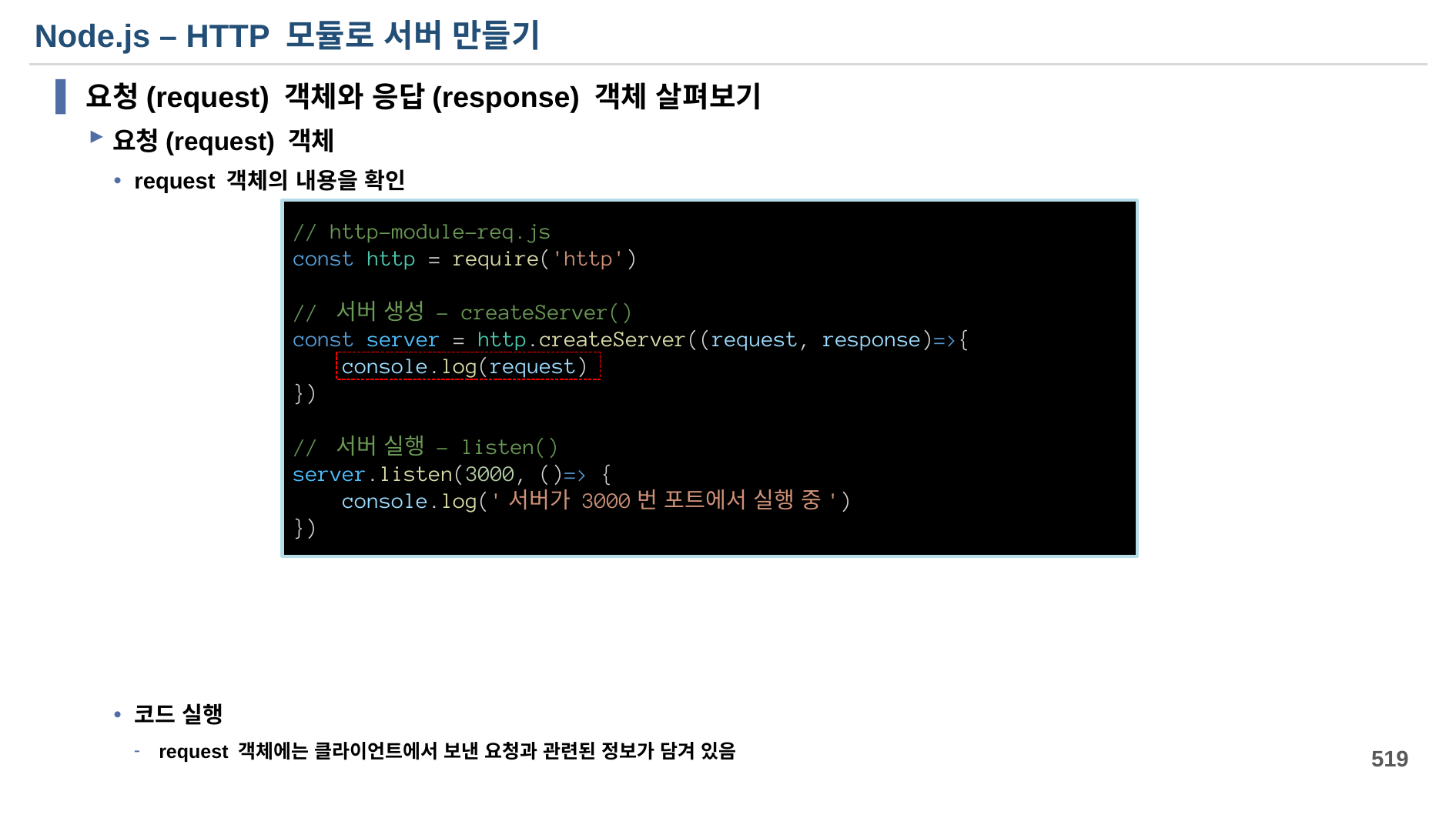

# Node.js – HTTP 모듈로 서버 만들기
요청(request) 객체와 응답(response) 객체 살펴보기
요청(request) 객체
request 객체의 내용을 확인

코드 실행
request 객체에는 클라이언트에서 보낸 요청과 관련된 정보가 담겨 있음
// http-module-req.js
const http = require('http')
// 서버 생성 - createServer()
const server = http.createServer((request, response)=>{
    console.log(request)
})
// 서버 실행 - listen()
server.listen(3000, ()=> {
    console.log('서버가 3000번 포트에서 실행 중')
})

519